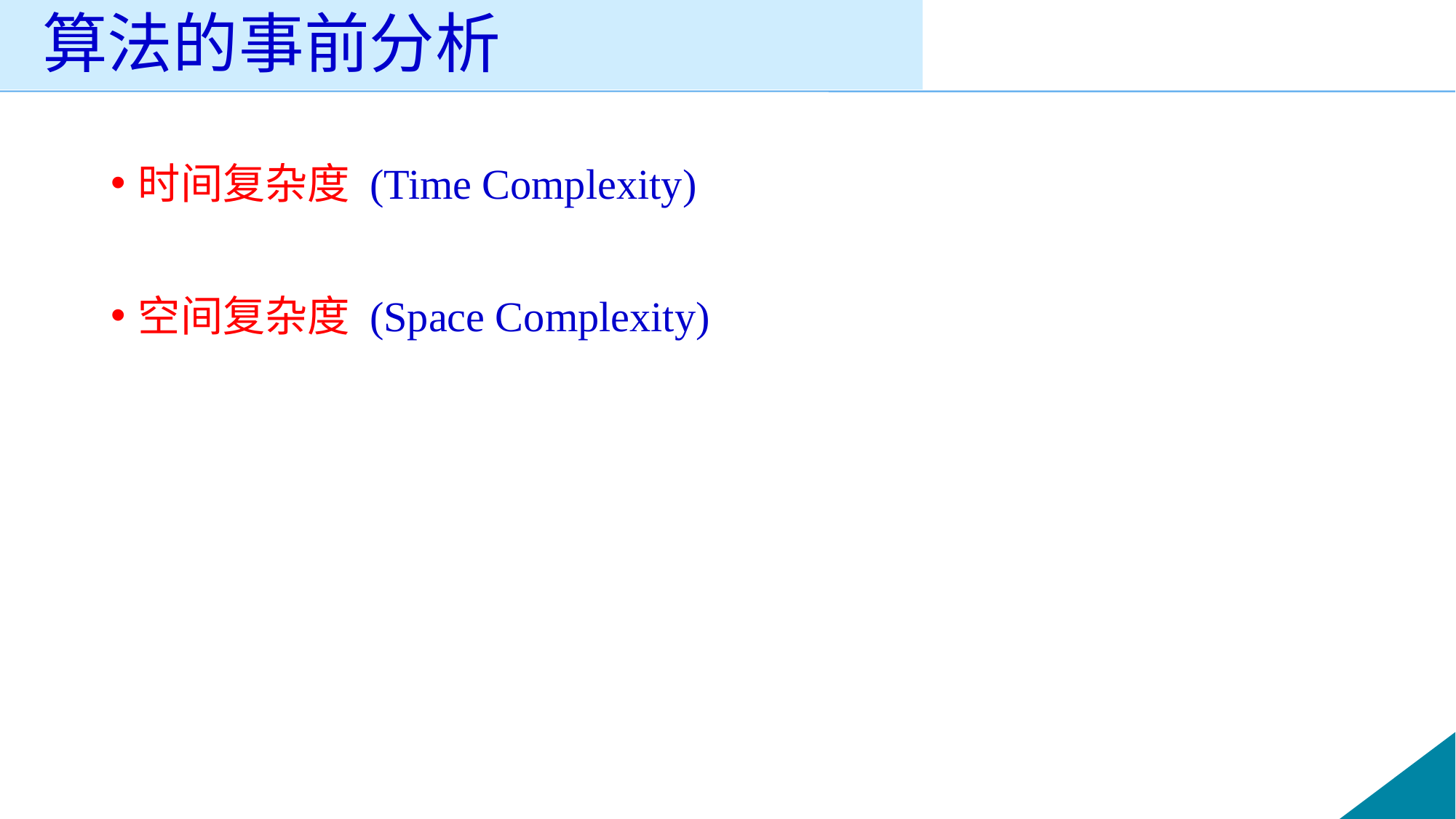

# 算法的事前分析
时间复杂度 (Time Complexity)

空间复杂度 (Space Complexity)